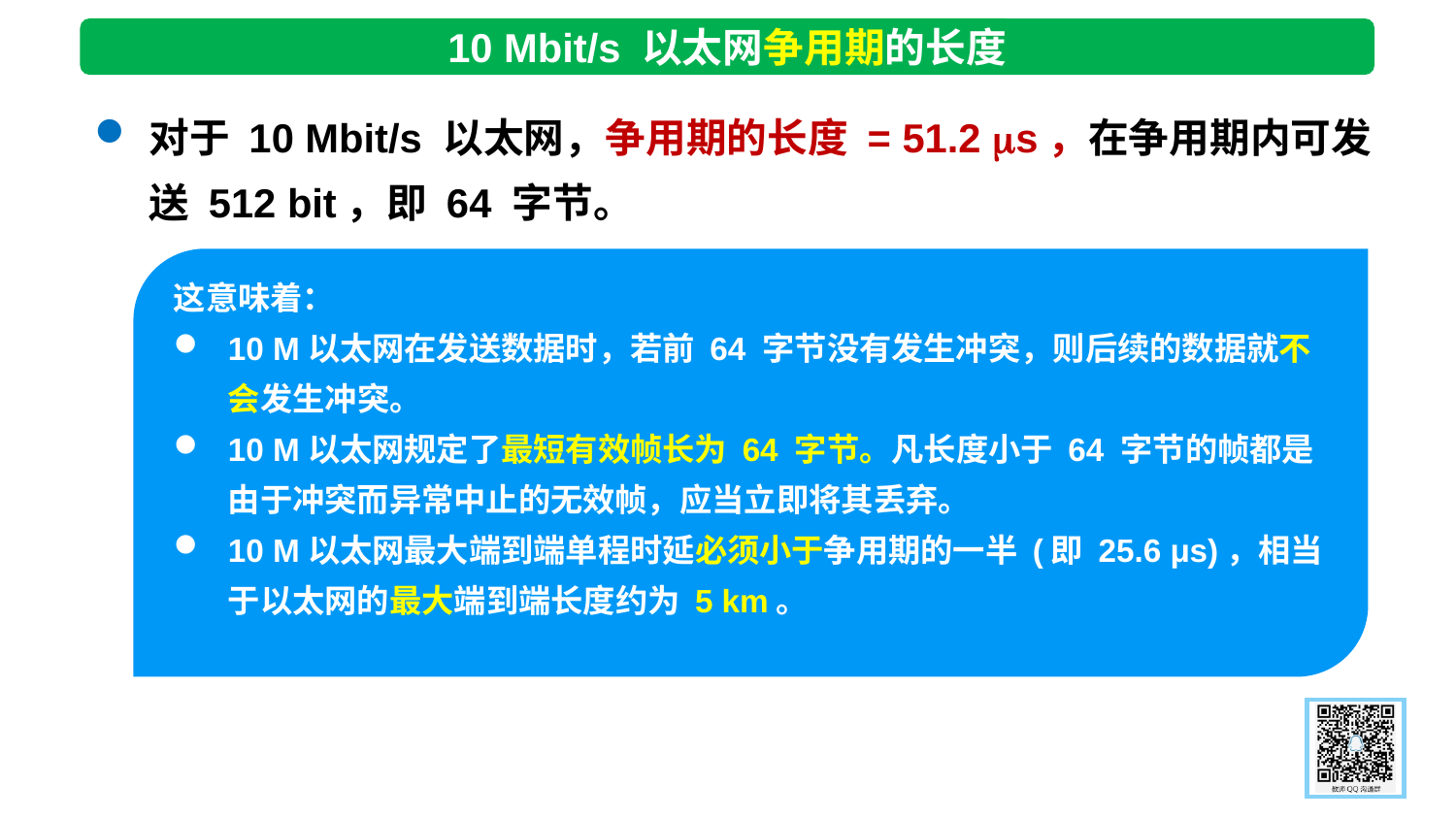

10 Mbit/s 以太网争用期的长度

对于 10 Mbit/s 以太网，争用期的长度 = 51.2 μs，在争用期内可发送 512 bit，即 64 字节。

这意味着：
10 M以太网在发送数据时，若前 64 字节没有发生冲突，则后续的数据就不会发生冲突。
10 M以太网规定了最短有效帧长为 64 字节。凡长度小于 64 字节的帧都是由于冲突而异常中止的无效帧，应当立即将其丢弃。
10 M以太网最大端到端单程时延必须小于争用期的一半 (即 25.6 μs)，相当于以太网的最大端到端长度约为 5 km。